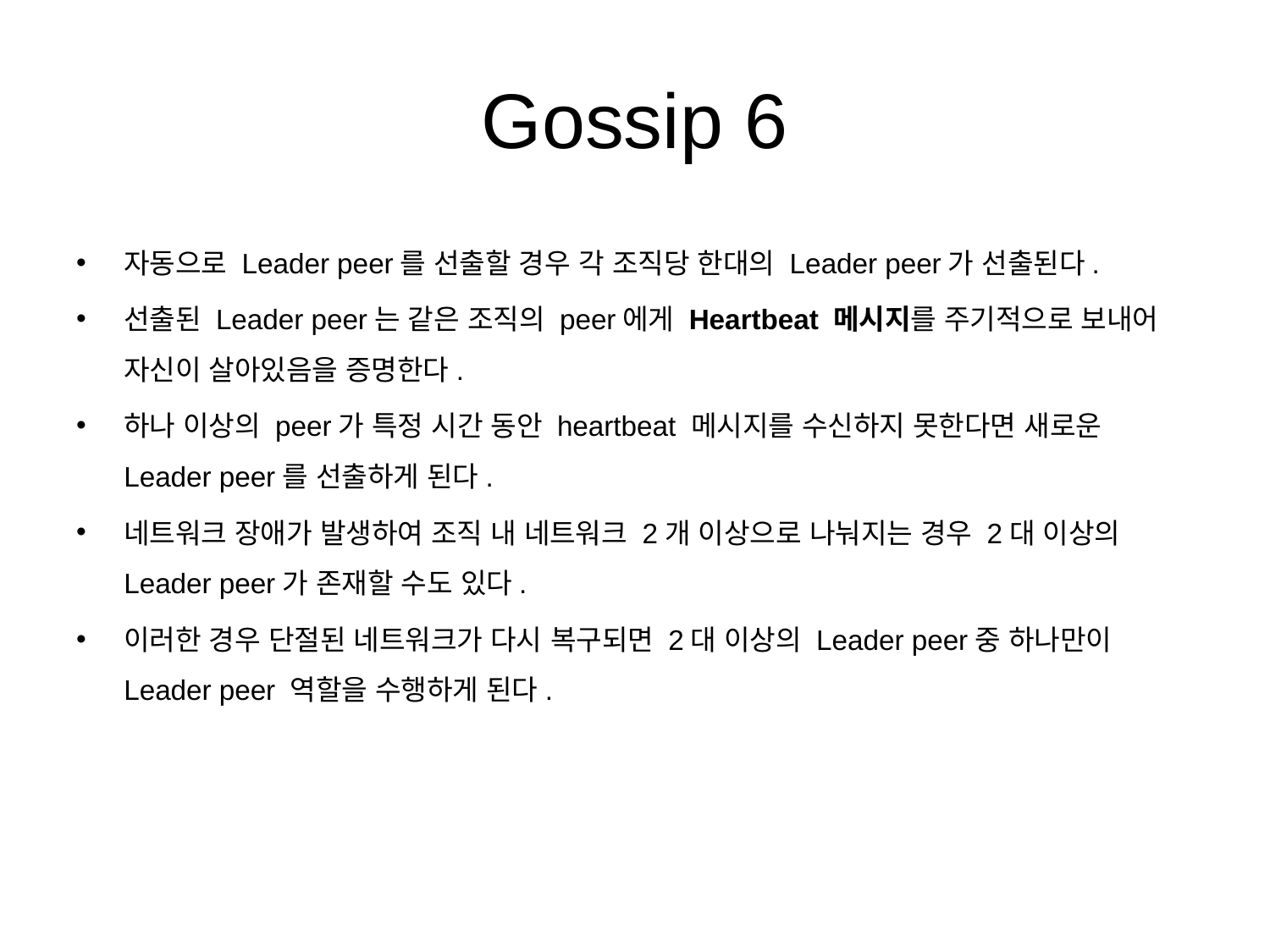

# Gossip 6
자동으로 Leader peer를 선출할 경우 각 조직당 한대의 Leader peer가 선출된다.
선출된 Leader peer는 같은 조직의 peer에게 Heartbeat 메시지를 주기적으로 보내어 자신이 살아있음을 증명한다.
하나 이상의 peer가 특정 시간 동안 heartbeat 메시지를 수신하지 못한다면 새로운 Leader peer를 선출하게 된다.
네트워크 장애가 발생하여 조직 내 네트워크 2개 이상으로 나눠지는 경우 2대 이상의 Leader peer가 존재할 수도 있다.
이러한 경우 단절된 네트워크가 다시 복구되면 2대 이상의 Leader peer중 하나만이 Leader peer 역할을 수행하게 된다.